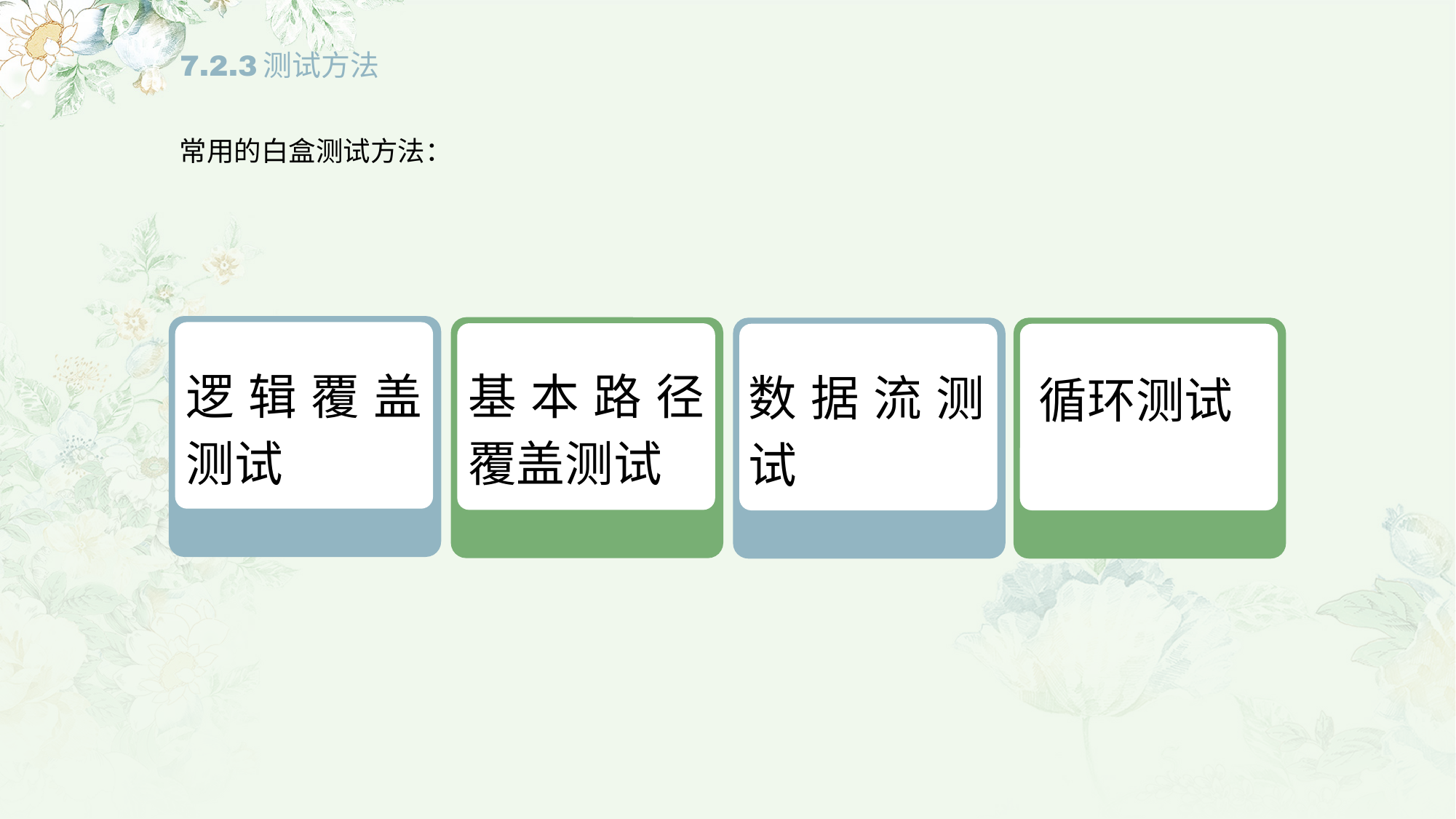

# 7.2.3测试方法
常用的白盒测试方法：

逻辑覆盖测试

基本路径覆盖测试

数据流测试

循环测试